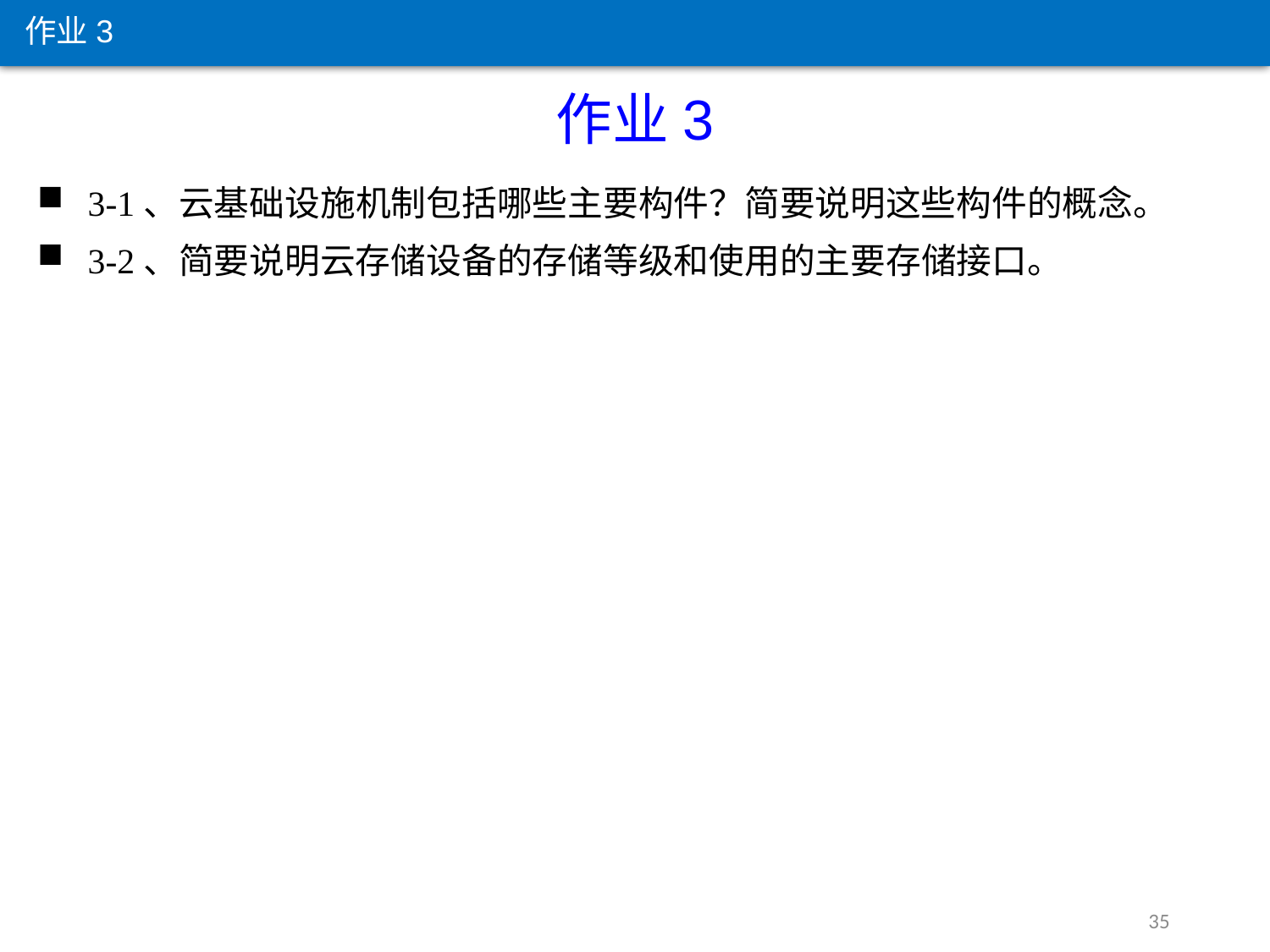

作业3
作业3
3-1、云基础设施机制包括哪些主要构件？简要说明这些构件的概念。
3-2、简要说明云存储设备的存储等级和使用的主要存储接口。
35